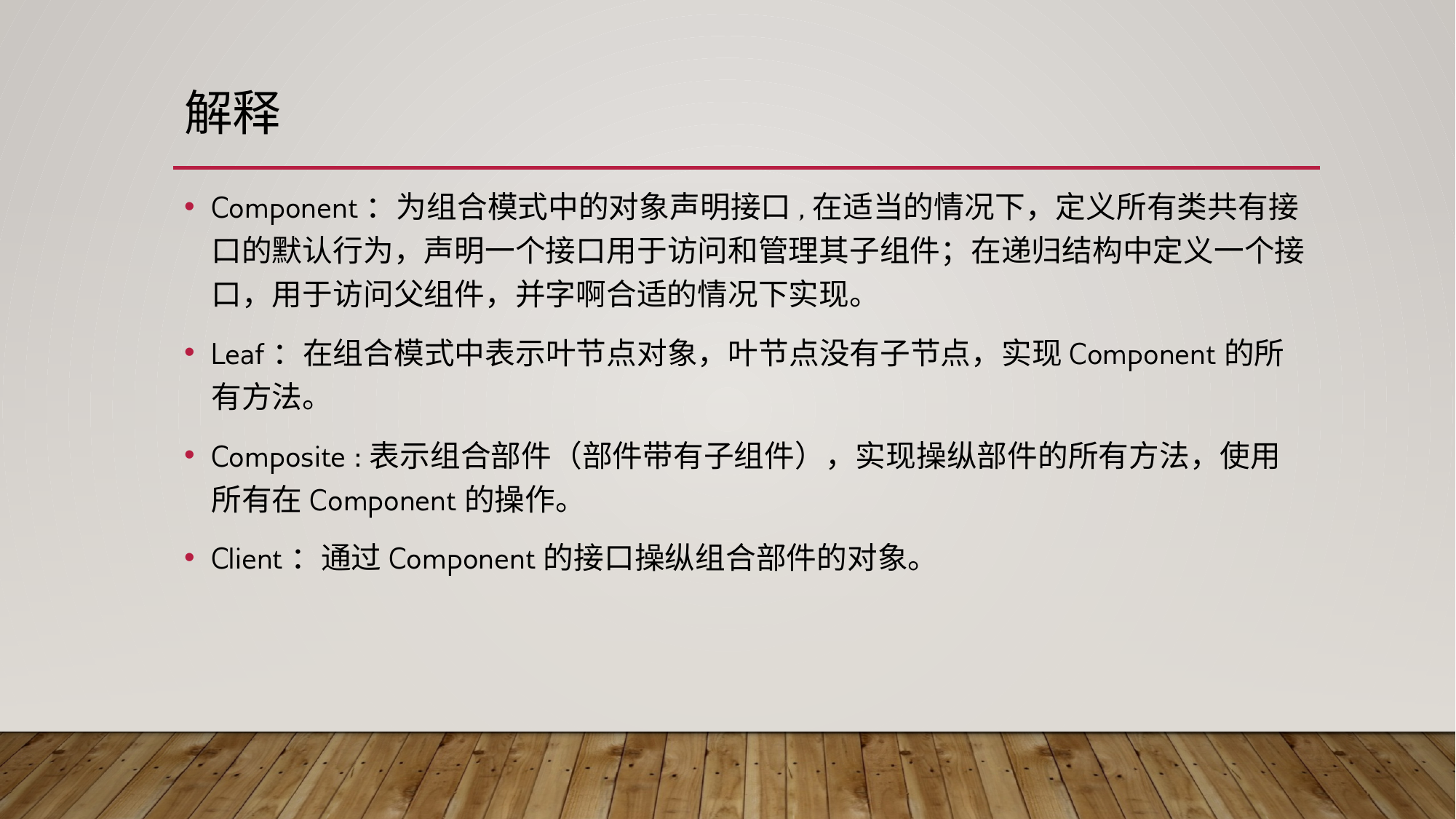

# 解释
Component：为组合模式中的对象声明接口,在适当的情况下，定义所有类共有接口的默认行为，声明一个接口用于访问和管理其子组件；在递归结构中定义一个接口，用于访问父组件，并字啊合适的情况下实现。
Leaf：在组合模式中表示叶节点对象，叶节点没有子节点，实现Component的所有方法。
Composite :表示组合部件（部件带有子组件），实现操纵部件的所有方法，使用所有在Component的操作。
Client：通过Component的接口操纵组合部件的对象。